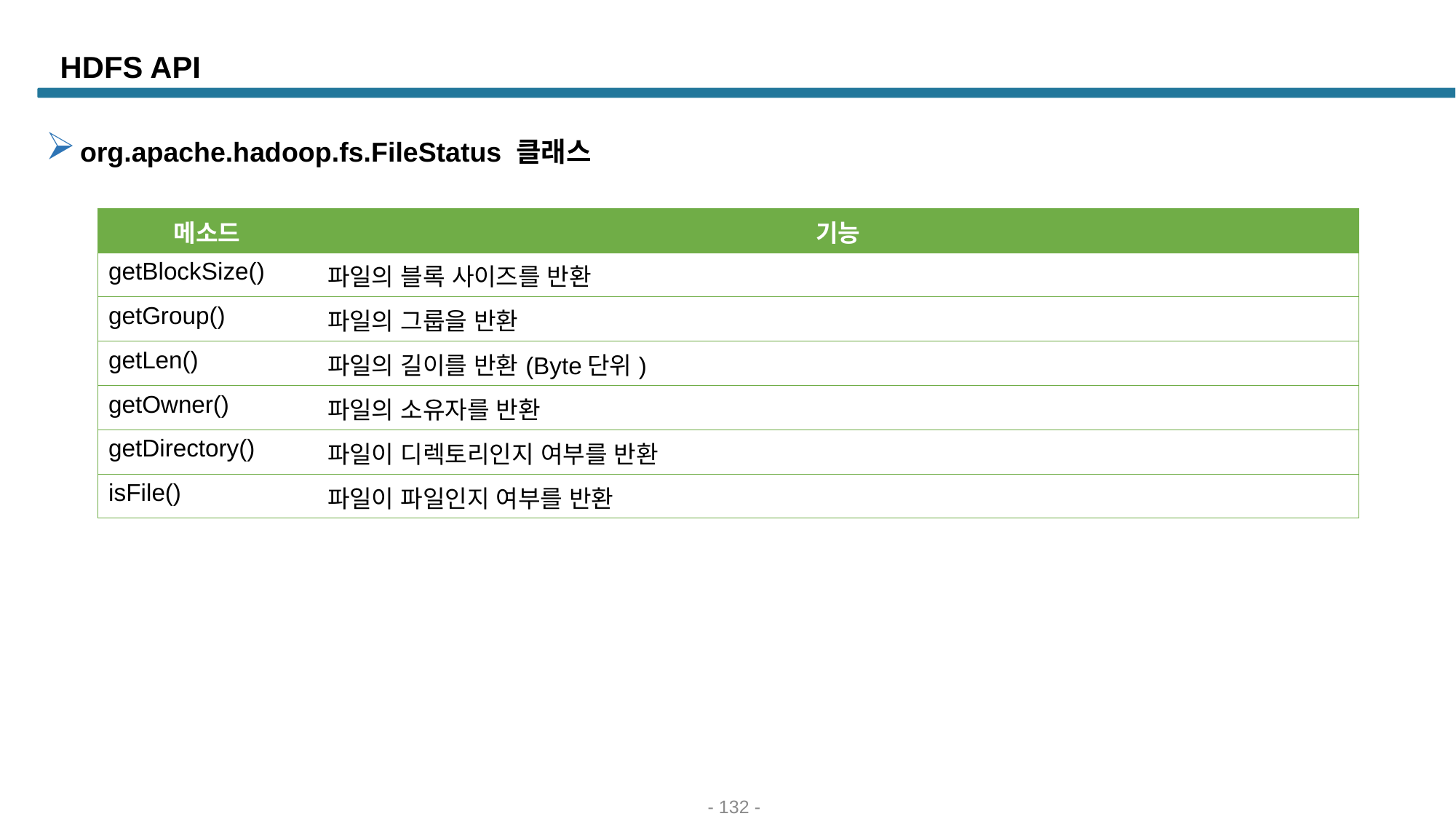

# HDFS API
org.apache.hadoop.fs.FileStatus 클래스
| 메소드 | 기능 |
| --- | --- |
| getBlockSize() | 파일의 블록 사이즈를 반환 |
| getGroup() | 파일의 그룹을 반환 |
| getLen() | 파일의 길이를 반환(Byte단위) |
| getOwner() | 파일의 소유자를 반환 |
| getDirectory() | 파일이 디렉토리인지 여부를 반환 |
| isFile() | 파일이 파일인지 여부를 반환 |
- 132 -